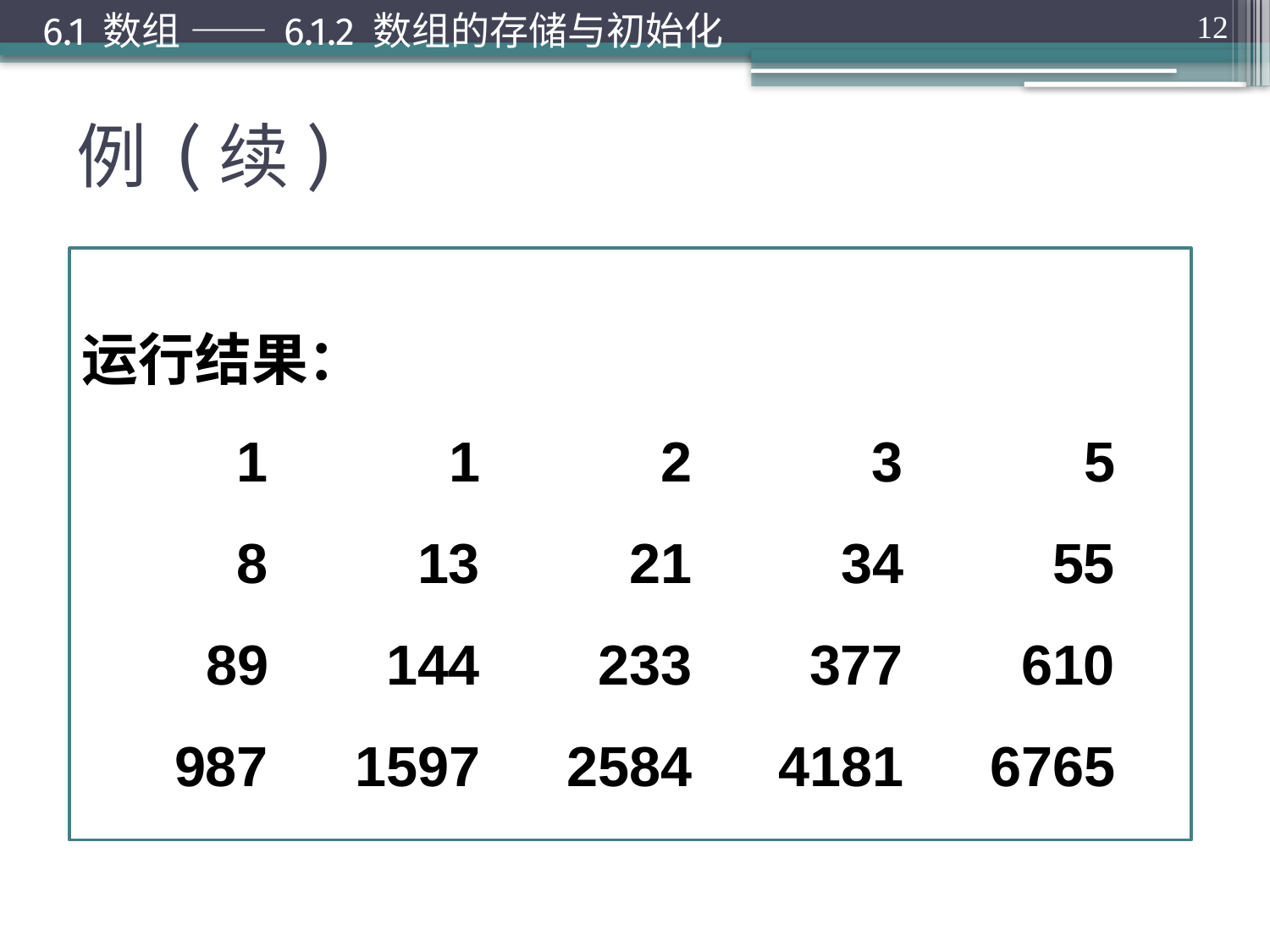

6.1 数组 —— 6.1.2 数组的存储与初始化
12
# 例 (续)
运行结果：
	1	1	2	3	5
	8	13	21	34	55
	89	144	233	377	610
	987	1597	2584	4181	6765